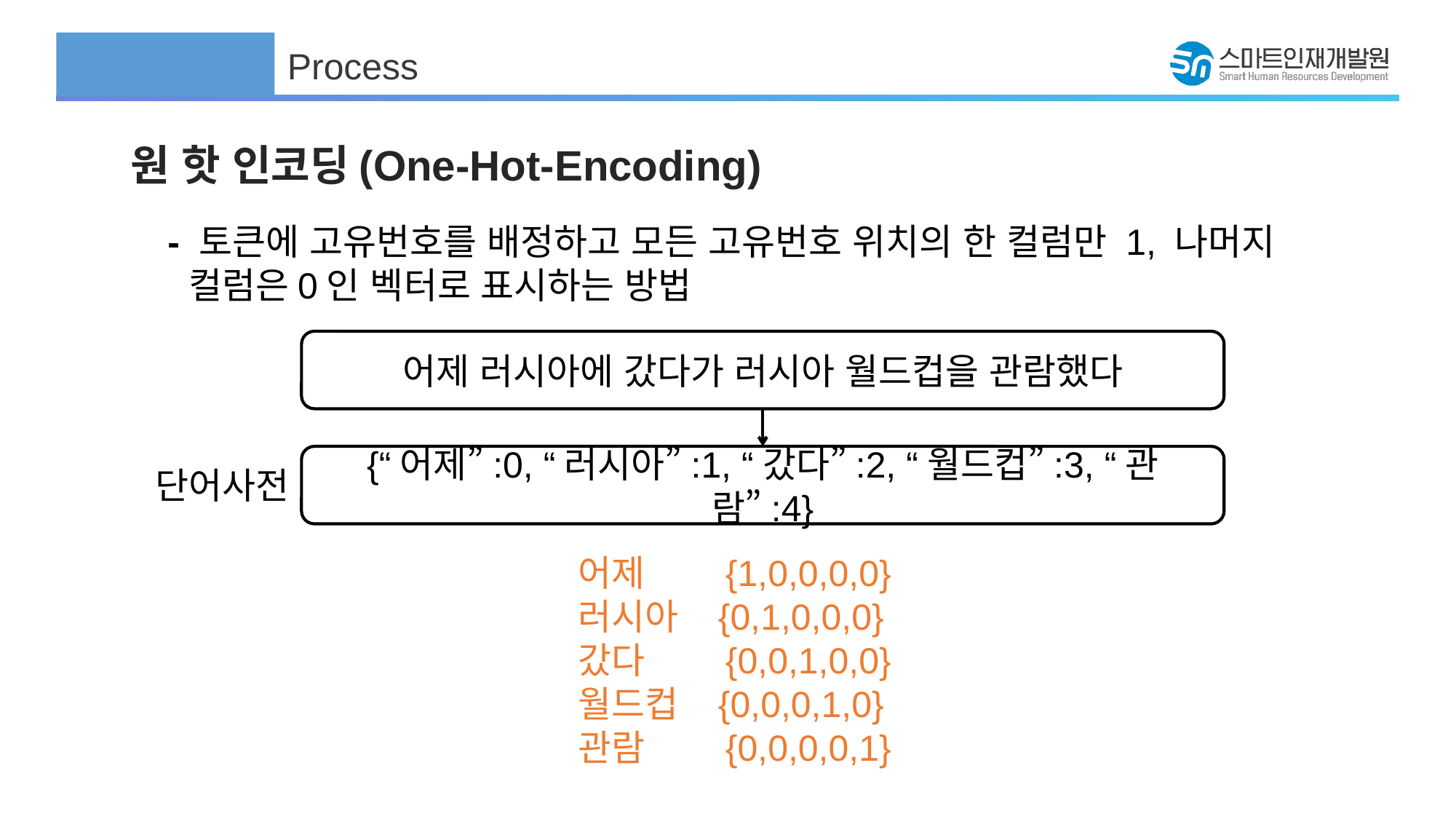

Process
원 핫 인코딩(One-Hot-Encoding)
- 토큰에 고유번호를 배정하고 모든 고유번호 위치의 한 컬럼만 1, 나머지 컬럼은0인 벡터로 표시하는 방법
어제 러시아에 갔다가 러시아 월드컵을 관람했다
{“어제”:0, “러시아”:1, “갔다”:2, “월드컵”:3, “관람”:4}
단어사전
어제       {1,0,0,0,0}
러시아   {0,1,0,0,0}
갔다       {0,0,1,0,0}
월드컵   {0,0,0,1,0}
관람       {0,0,0,0,1}